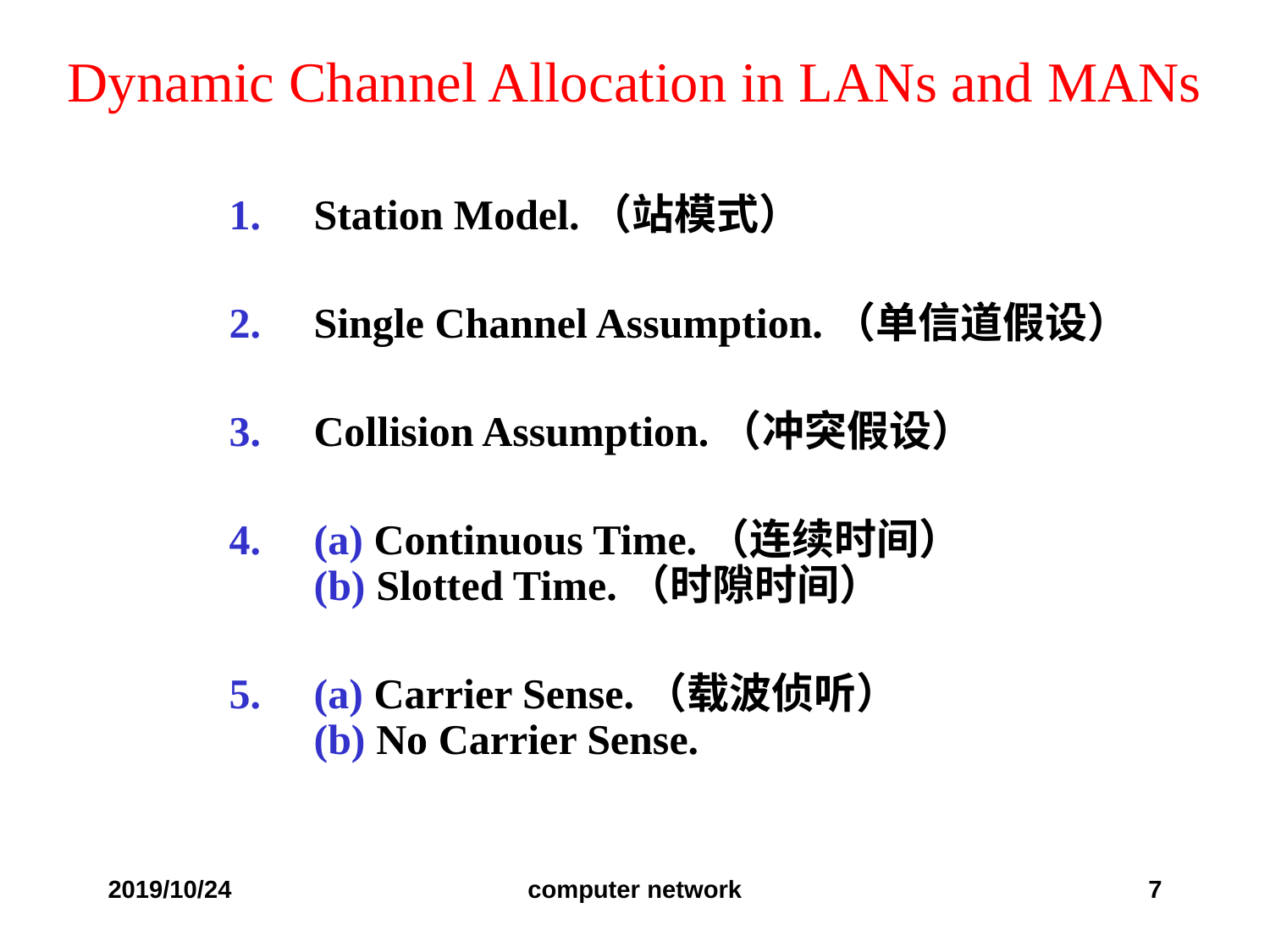

# Dynamic Channel Allocation in LANs and MANs
Station Model.（站模式）

Single Channel Assumption.（单信道假设）

Collision Assumption.（冲突假设）

(a) Continuous Time.（连续时间）
(b) Slotted Time.（时隙时间）

(a) Carrier Sense.（载波侦听）
(b) No Carrier Sense.
2019/10/24
computer network
7